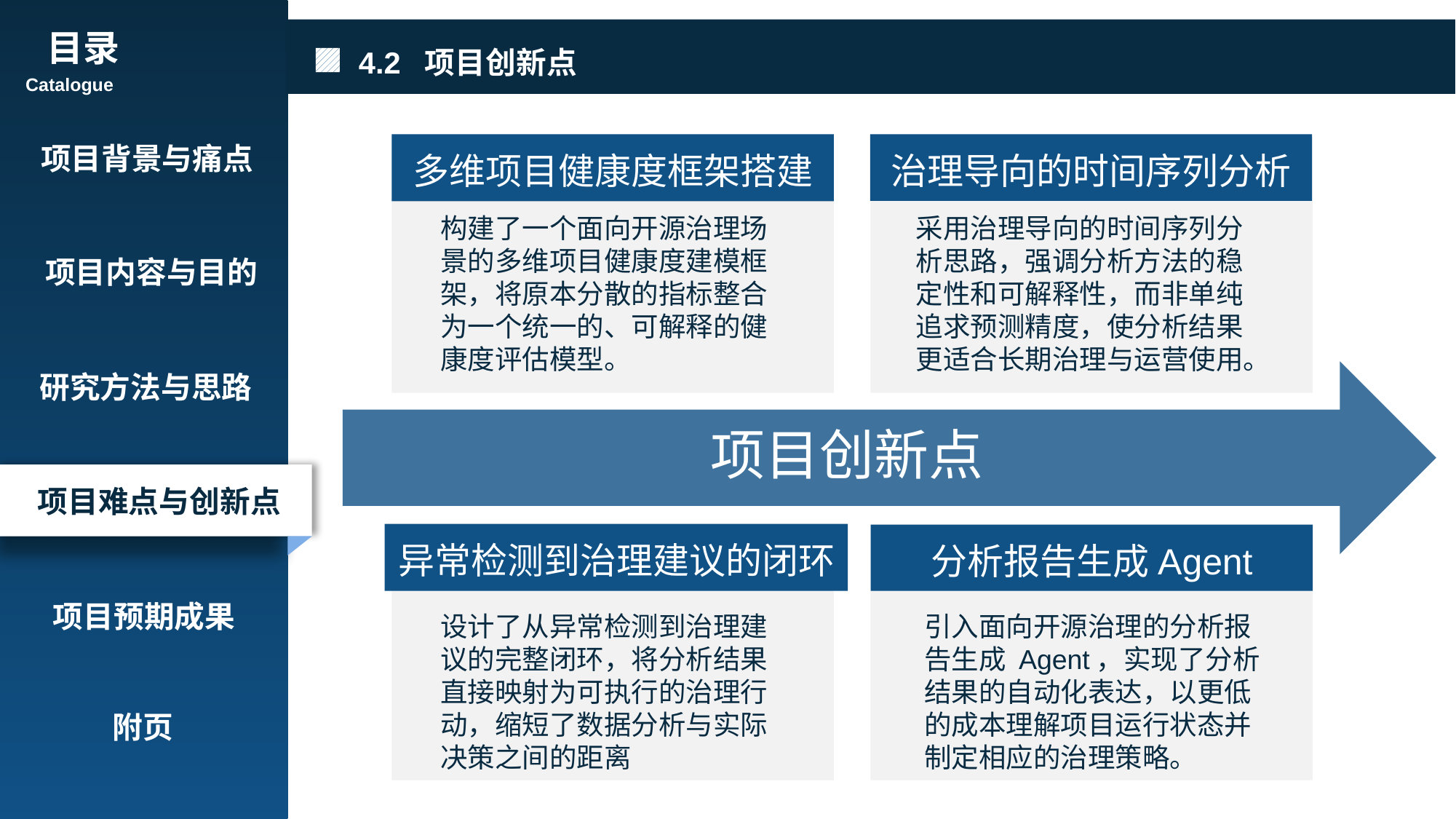

4.2  项目创新点
目录

Catalogue
项目背景与痛点
项目内容与目的
研究方法与思路

项目难点与创新点

项目预期成果
附页
多维项目健康度框架搭建

治理导向的时间序列分析

构建了一个面向开源治理场景的多维项目健康度建模框架，将原本分散的指标整合为一个统一的、可解释的健康度评估模型。

采用治理导向的时间序列分析思路，强调分析方法的稳定性和可解释性，而非单纯追求预测精度，使分析结果更适合长期治理与运营使用。

项目创新点
异常检测到治理建议的闭环

分析报告生成Agent
设计了从异常检测到治理建议的完整闭环，将分析结果直接映射为可执行的治理行动，缩短了数据分析与实际决策之间的距离
引入面向开源治理的分析报告生成 Agent，实现了分析结果的自动化表达，以更低的成本理解项目运行状态并制定相应的治理策略。